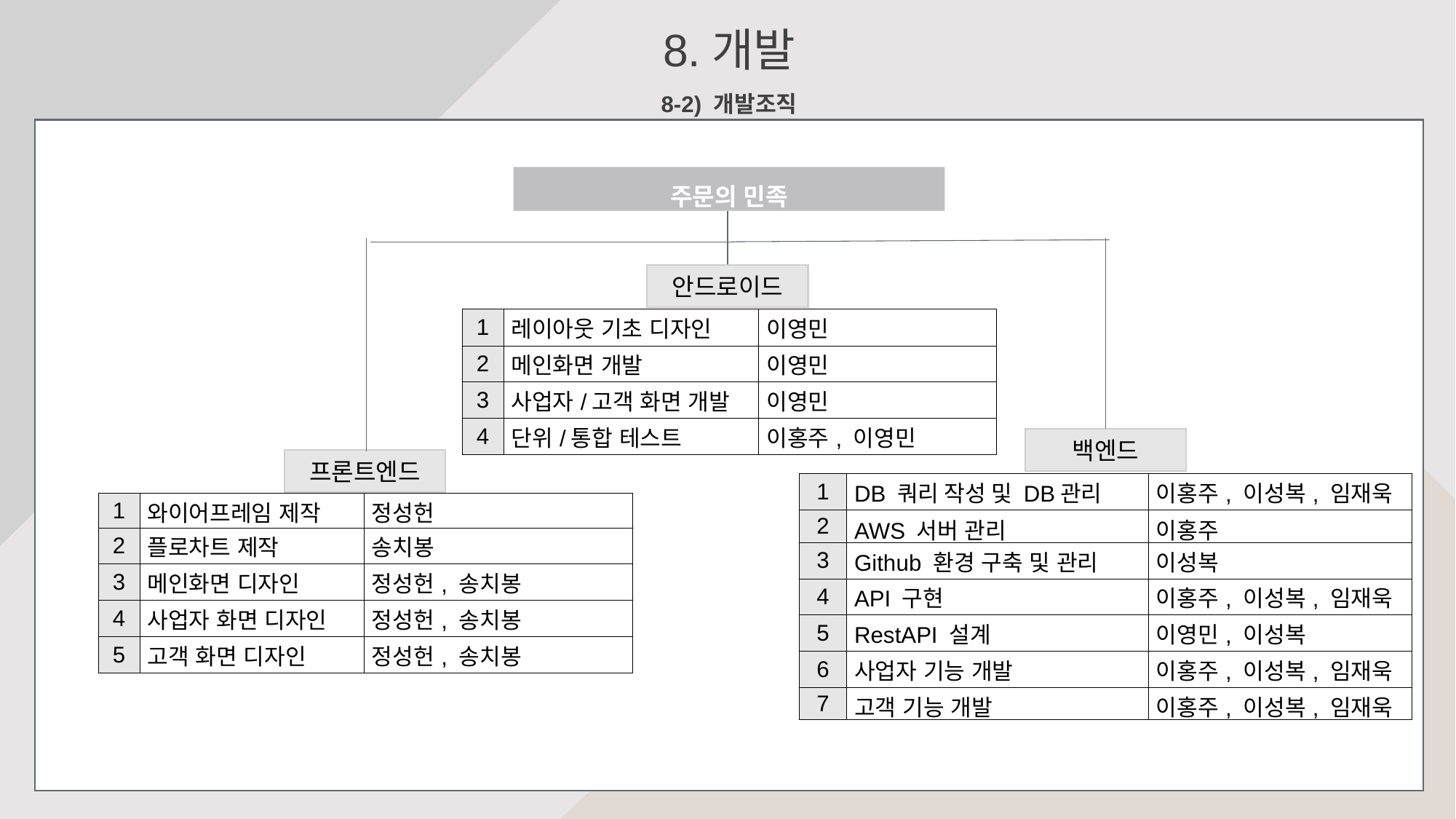

8.개발
8-2) 개발조직

주문의 민족
안드로이드

| 1 | 레이아웃 기초 디자인 | 이영민 |
| --- | --- | --- |
| 2 | 메인화면 개발 | 이영민 |
| 3 | 사업자/고객 화면 개발 | 이영민 |
| 4 | 단위/통합 테스트 | 이홍주, 이영민 |
백엔드
프론트엔드
| 1 | DB 쿼리 작성 및 DB관리 | 이홍주, 이성복, 임재욱 |
| --- | --- | --- |
| 2 | AWS 서버 관리 | 이홍주 |
| 3 | Github 환경 구축 및 관리 | 이성복 |
| 4 | API 구현 | 이홍주, 이성복, 임재욱 |
| 5 | RestAPI 설계 | 이영민, 이성복 |
| 6 | 사업자 기능 개발 | 이홍주, 이성복, 임재욱 |
| 7 | 고객 기능 개발 | 이홍주, 이성복, 임재욱 |
| 1 | 와이어프레임 제작 | 정성헌 |
| --- | --- | --- |
| 2 | 플로차트 제작 | 송치봉 |
| 3 | 메인화면 디자인 | 정성헌, 송치봉 |
| 4 | 사업자 화면 디자인 | 정성헌, 송치봉 |
| 5 | 고객 화면 디자인 | 정성헌, 송치봉 |
※성인 남녀 1,000명 대상 (2019. 12)